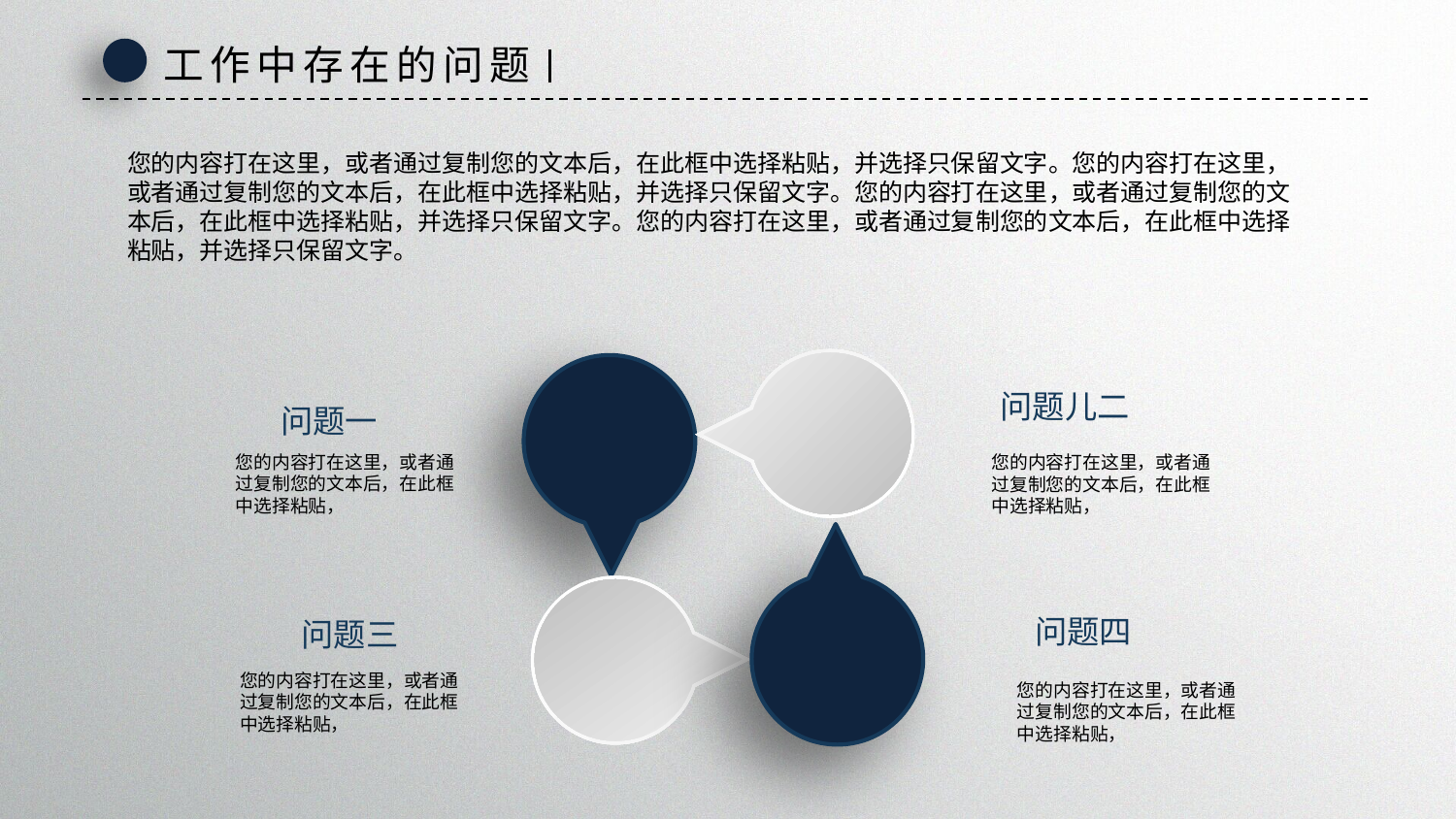

工作中存在的问题

您的内容打在这里，或者通过复制您的文本后，在此框中选择粘贴，并选择只保留文字。您的内容打在这里，或者通过复制您的文本后，在此框中选择粘贴，并选择只保留文字。您的内容打在这里，或者通过复制您的文本后，在此框中选择粘贴，并选择只保留文字。您的内容打在这里，或者通过复制您的文本后，在此框中选择粘贴，并选择只保留文字。

问题儿二
问题一
您的内容打在这里，或者通过复制您的文本后，在此框中选择粘贴，
您的内容打在这里，或者通过复制您的文本后，在此框中选择粘贴，

问题四
问题三
您的内容打在这里，或者通过复制您的文本后，在此框中选择粘贴，
您的内容打在这里，或者通过复制您的文本后，在此框中选择粘贴，